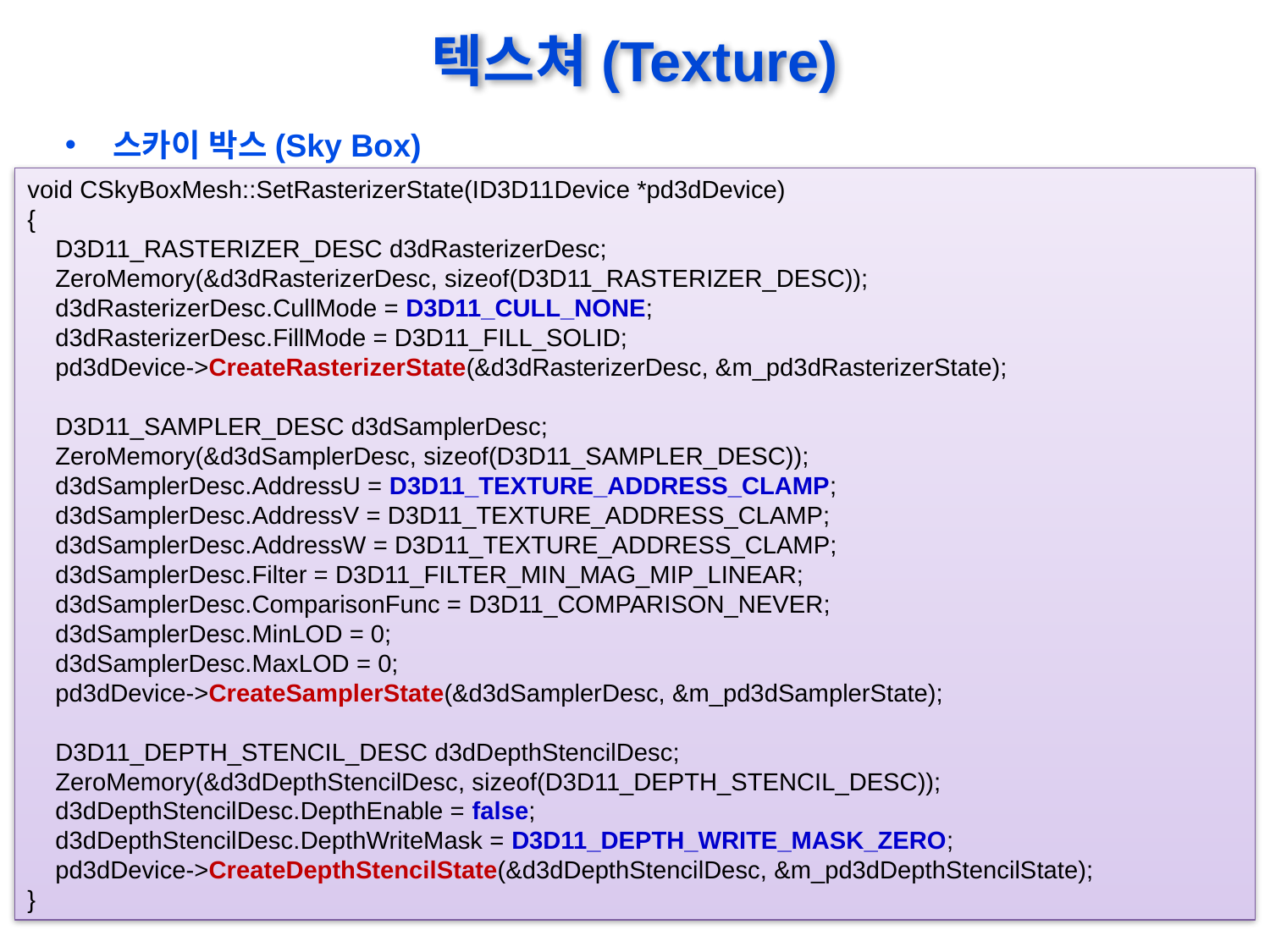

# 텍스쳐(Texture)
스카이 박스(Sky Box)

void CSkyBoxMesh::SetRasterizerState(ID3D11Device *pd3dDevice)
{
    D3D11_RASTERIZER_DESC d3dRasterizerDesc;
    ZeroMemory(&d3dRasterizerDesc, sizeof(D3D11_RASTERIZER_DESC));
    d3dRasterizerDesc.CullMode = D3D11_CULL_NONE;
    d3dRasterizerDesc.FillMode = D3D11_FILL_SOLID;
    pd3dDevice->CreateRasterizerState(&d3dRasterizerDesc, &m_pd3dRasterizerState);

    D3D11_SAMPLER_DESC d3dSamplerDesc;
    ZeroMemory(&d3dSamplerDesc, sizeof(D3D11_SAMPLER_DESC));
    d3dSamplerDesc.AddressU = D3D11_TEXTURE_ADDRESS_CLAMP;
    d3dSamplerDesc.AddressV = D3D11_TEXTURE_ADDRESS_CLAMP;
    d3dSamplerDesc.AddressW = D3D11_TEXTURE_ADDRESS_CLAMP;
    d3dSamplerDesc.Filter = D3D11_FILTER_MIN_MAG_MIP_LINEAR;
    d3dSamplerDesc.ComparisonFunc = D3D11_COMPARISON_NEVER;
    d3dSamplerDesc.MinLOD = 0;
    d3dSamplerDesc.MaxLOD = 0;
    pd3dDevice->CreateSamplerState(&d3dSamplerDesc, &m_pd3dSamplerState);

    D3D11_DEPTH_STENCIL_DESC d3dDepthStencilDesc;
    ZeroMemory(&d3dDepthStencilDesc, sizeof(D3D11_DEPTH_STENCIL_DESC));
    d3dDepthStencilDesc.DepthEnable = false;
    d3dDepthStencilDesc.DepthWriteMask = D3D11_DEPTH_WRITE_MASK_ZERO;
    pd3dDevice->CreateDepthStencilState(&d3dDepthStencilDesc, &m_pd3dDepthStencilState);
}